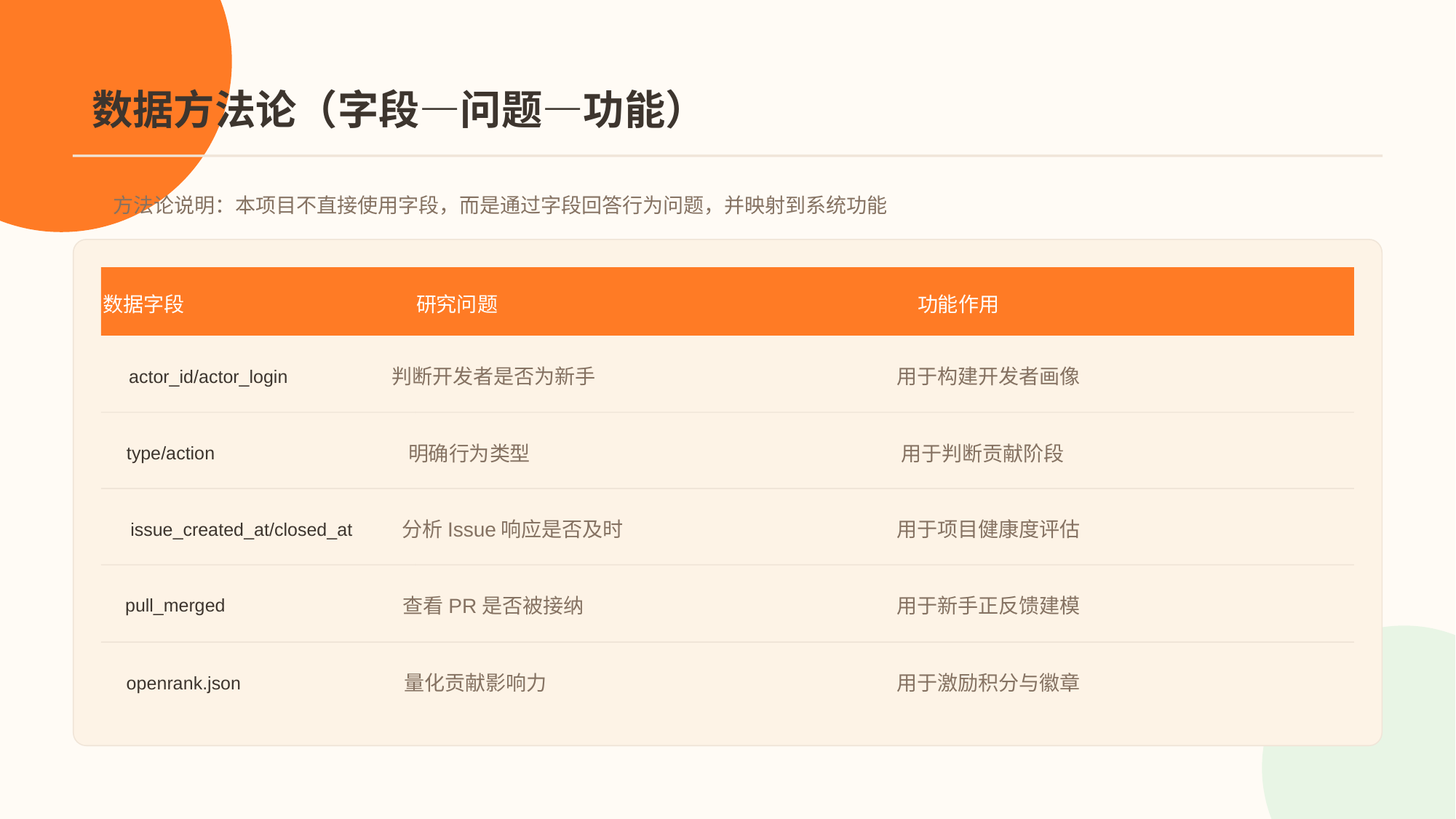

数据方法论（字段—问题—功能）

方法论说明：本项目不直接使用字段，而是通过字段回答行为问题，并映射到系统功能

数据字段
研究问题
功能作用
判断开发者是否为新手
用于构建开发者画像
actor_id/actor_login

明确行为类型
用于判断贡献阶段
type/action

分析Issue响应是否及时
用于项目健康度评估
issue_created_at/closed_at

查看PR是否被接纳
用于新手正反馈建模
pull_merged

量化贡献影响力
用于激励积分与徽章
openrank.json